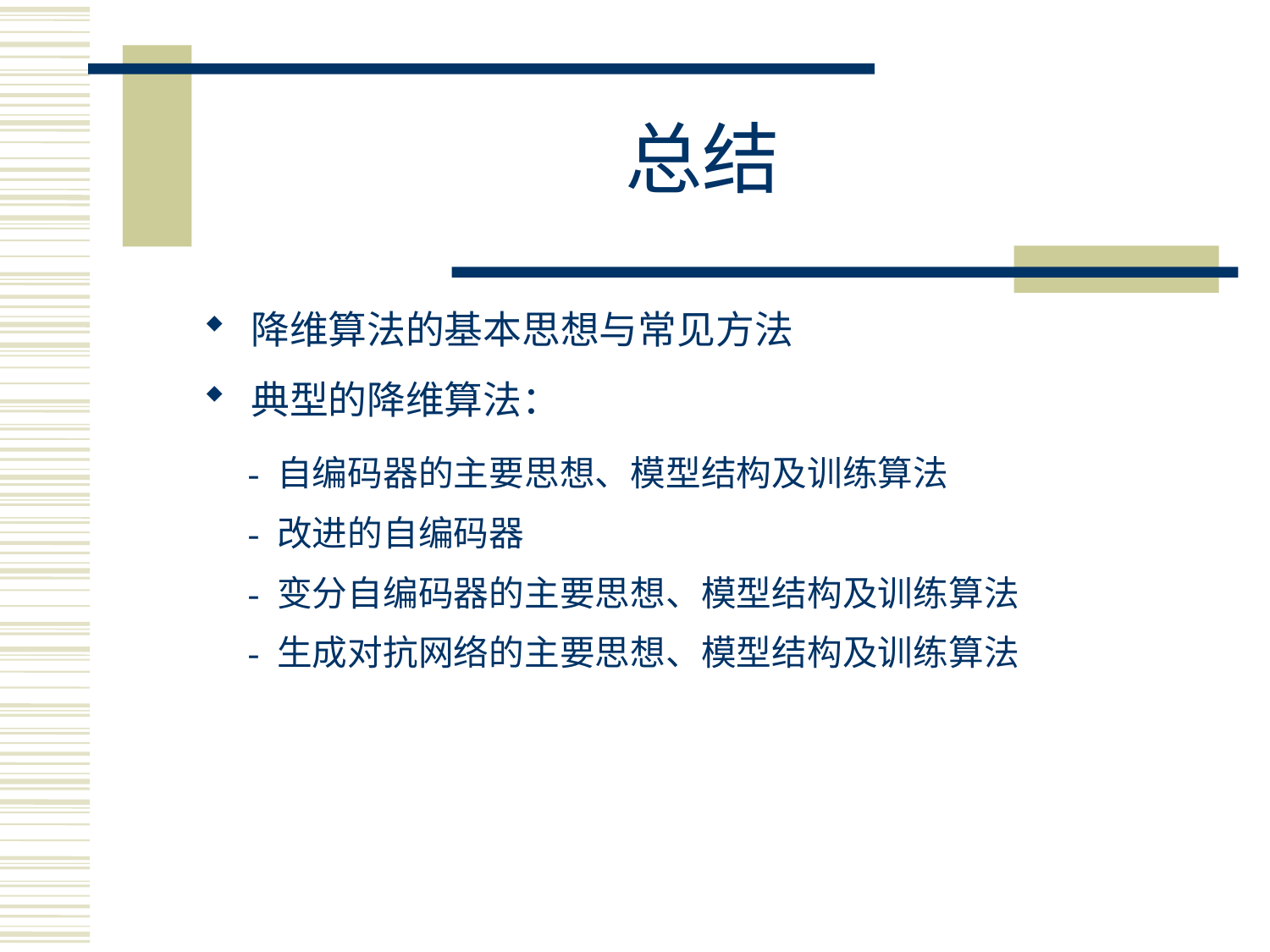

# 总结
降维算法的基本思想与常见方法
典型的降维算法：
     - 自编码器的主要思想、模型结构及训练算法
     - 改进的自编码器
     - 变分自编码器的主要思想、模型结构及训练算法
     - 生成对抗网络的主要思想、模型结构及训练算法